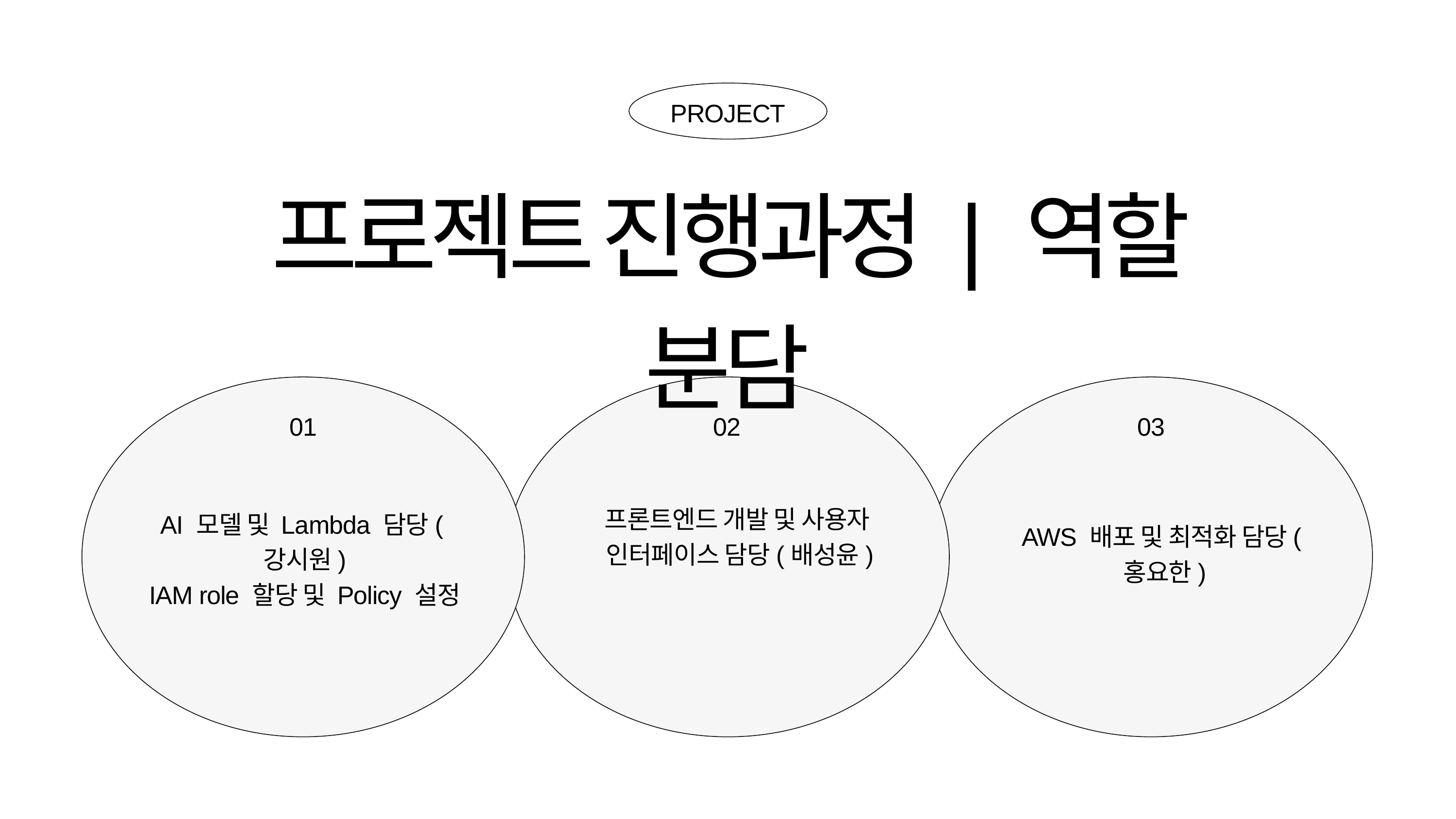

PROJECT
프로젝트 진행과정 | 역할 분담

01
02
03
프론트엔드 개발 및 사용자
인터페이스 담당(배성윤)

AI 모델 및 Lambda 담당(강시원)
IAM role 할당 및 Policy 설정

AWS 배포 및 최적화 담당(홍요한)